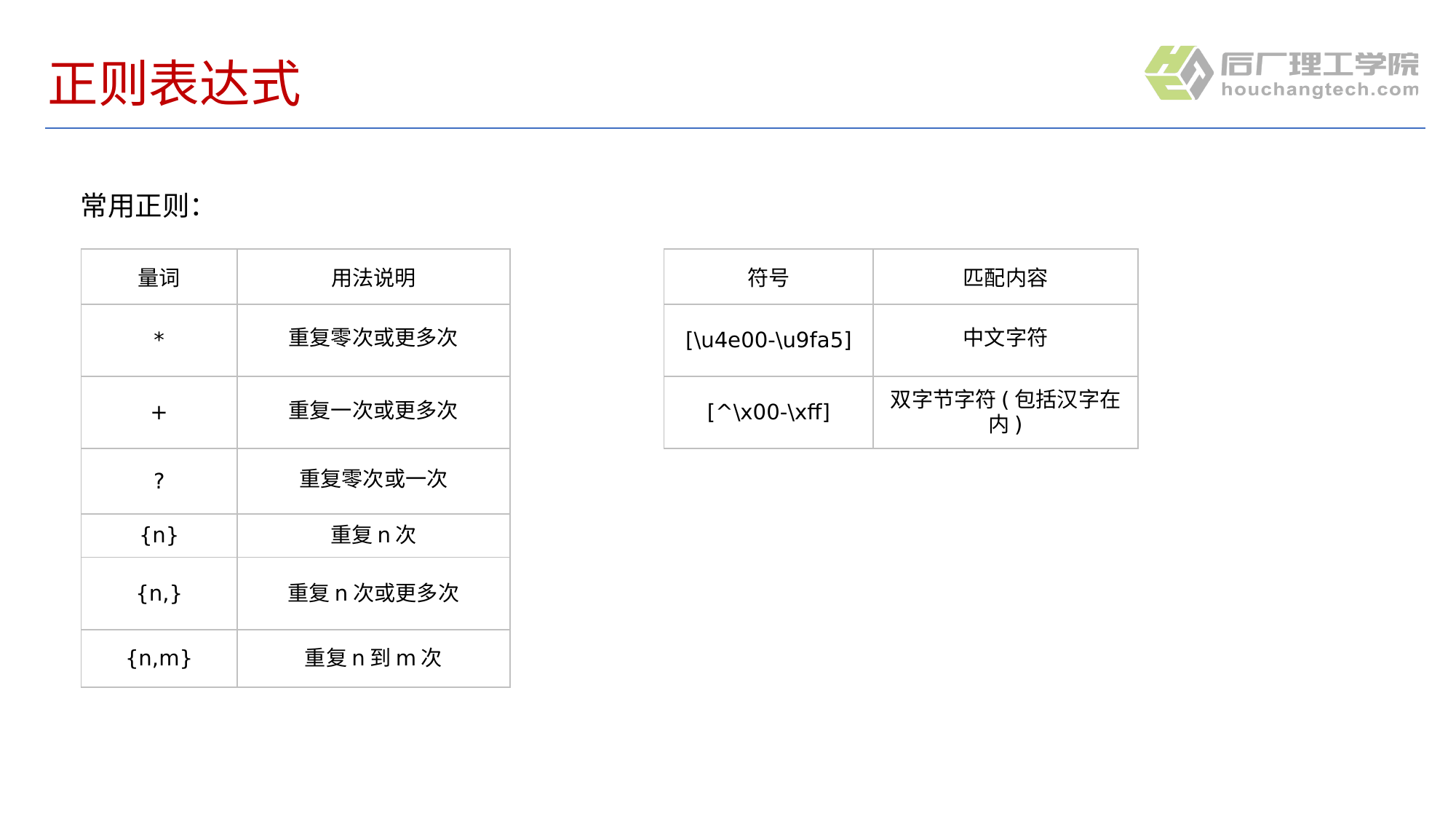

# 正则表达式
常用正则：

| 量词 | 用法说明 |
| --- | --- |
| \* | 重复零次或更多次 |
| + | 重复一次或更多次 |
| ? | 重复零次或一次 |
| {n} | 重复n次 |
| {n,} | 重复n次或更多次 |
| {n,m} | 重复n到m次 |
| 符号 | 匹配内容 |
| --- | --- |
| [\u4e00-\u9fa5] | 中文字符 |
| [^\x00-\xff] | 双字节字符(包括汉字在内) |